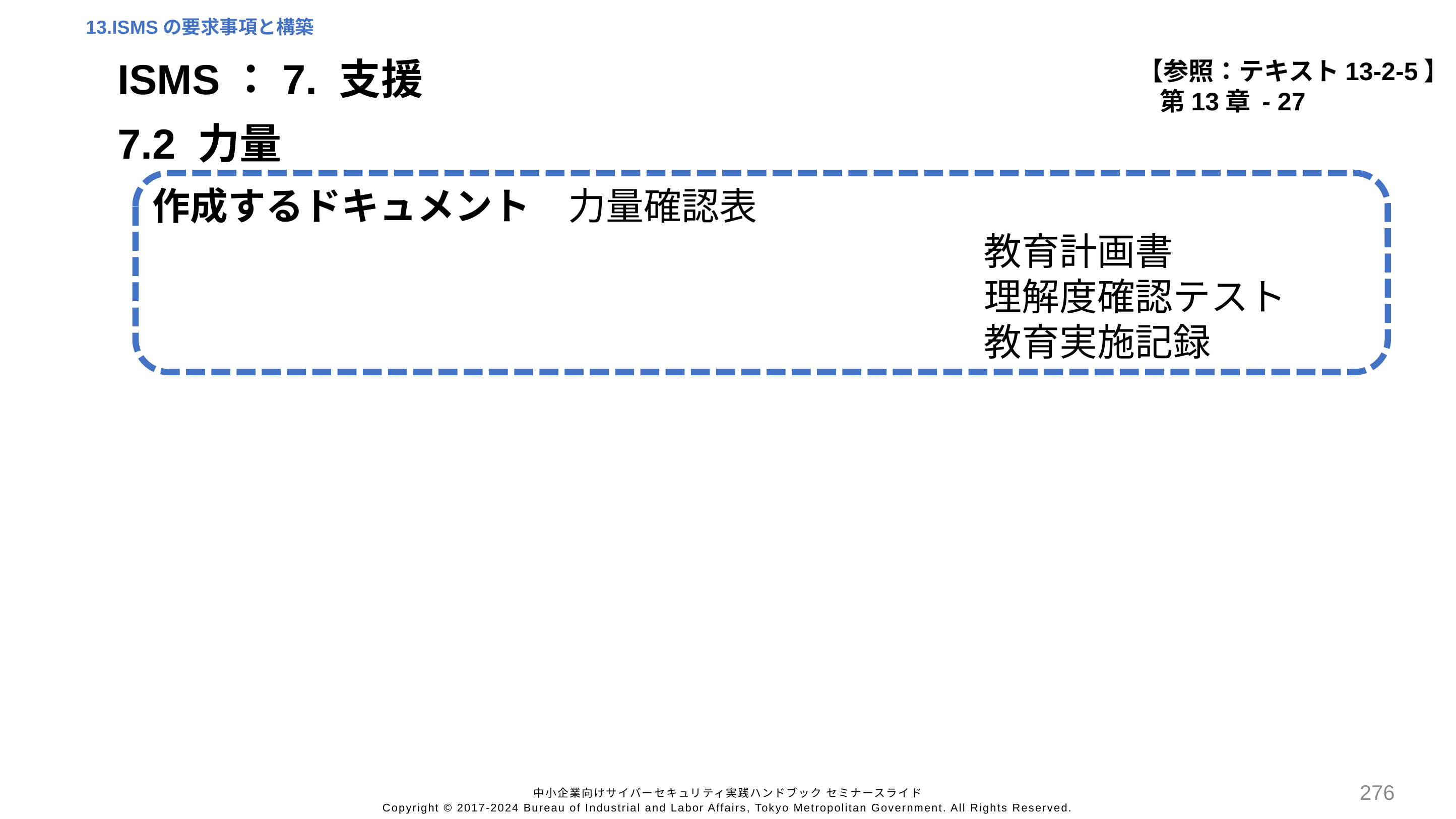

13.ISMSの要求事項と構築
【参照：テキスト13-2-5】
第13章 - 27
ISMS：7. 支援
7.2 力量
作成するドキュメント　力量確認表
											教育計画書
											理解度確認テスト
											教育実施記録
276